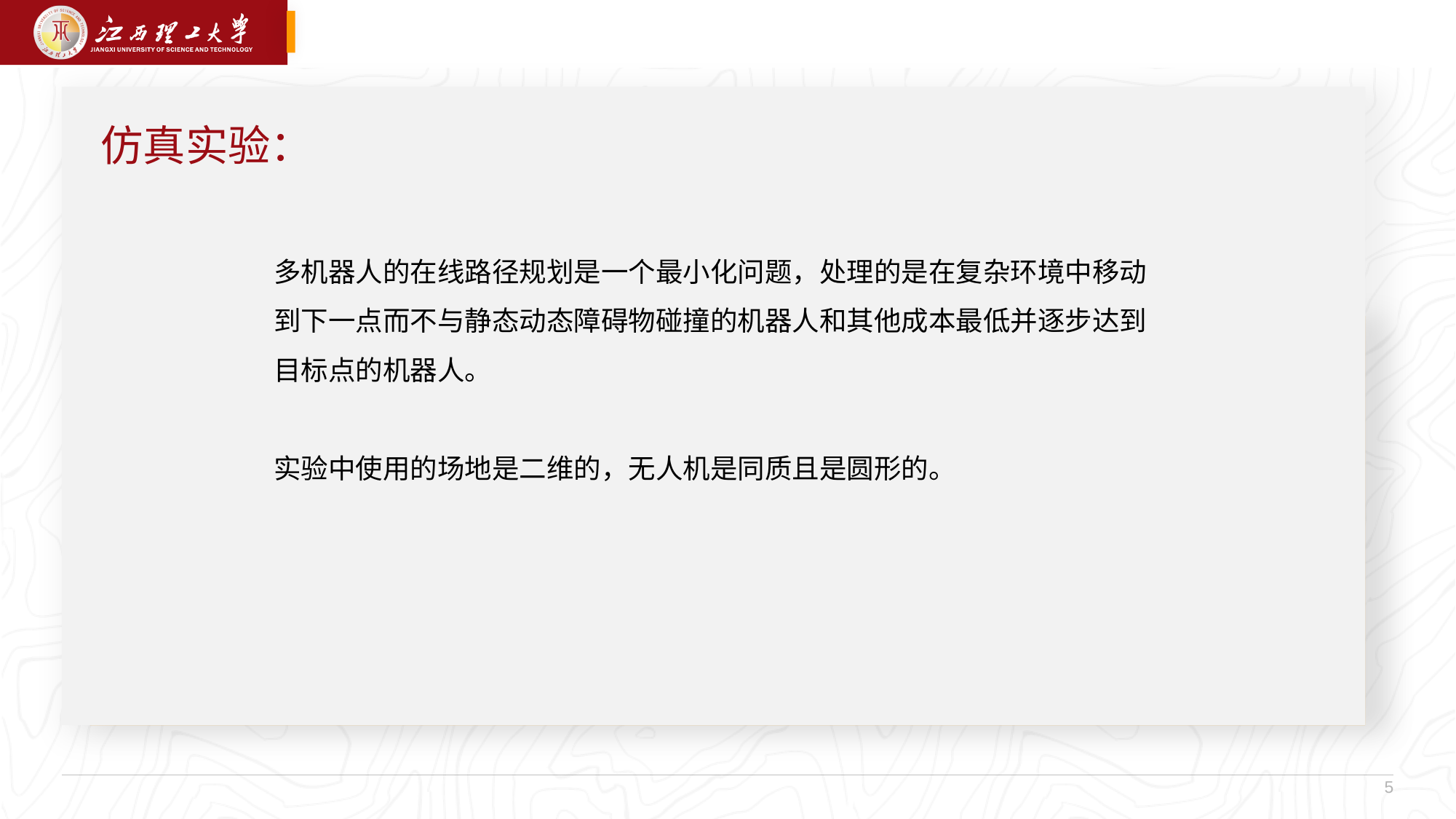

仿真实验：
多机器人的在线路径规划是一个最小化问题，处理的是在复杂环境中移动到下一点而不与静态动态障碍物碰撞的机器人和其他成本最低并逐步达到目标点的机器人。

实验中使用的场地是二维的，无人机是同质且是圆形的。

   5